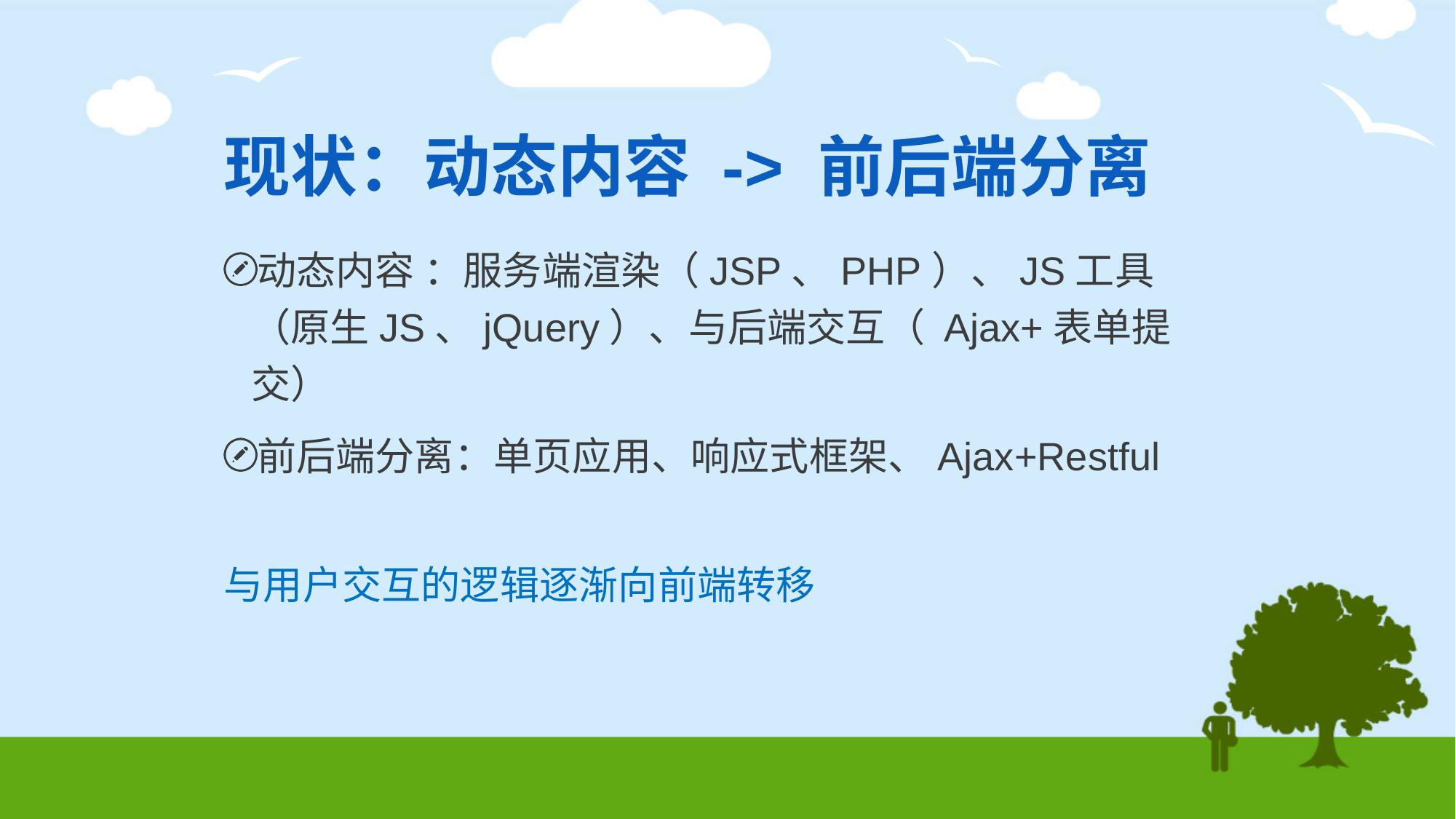

# 现状：动态内容 -> 前后端分离
动态内容 ：服务端渲染（JSP、PHP）、JS工具（原生JS、jQuery）、与后端交互（ Ajax+表单提交）
前后端分离：单页应用、响应式框架、Ajax+Restful

与用户交互的逻辑逐渐向前端转移